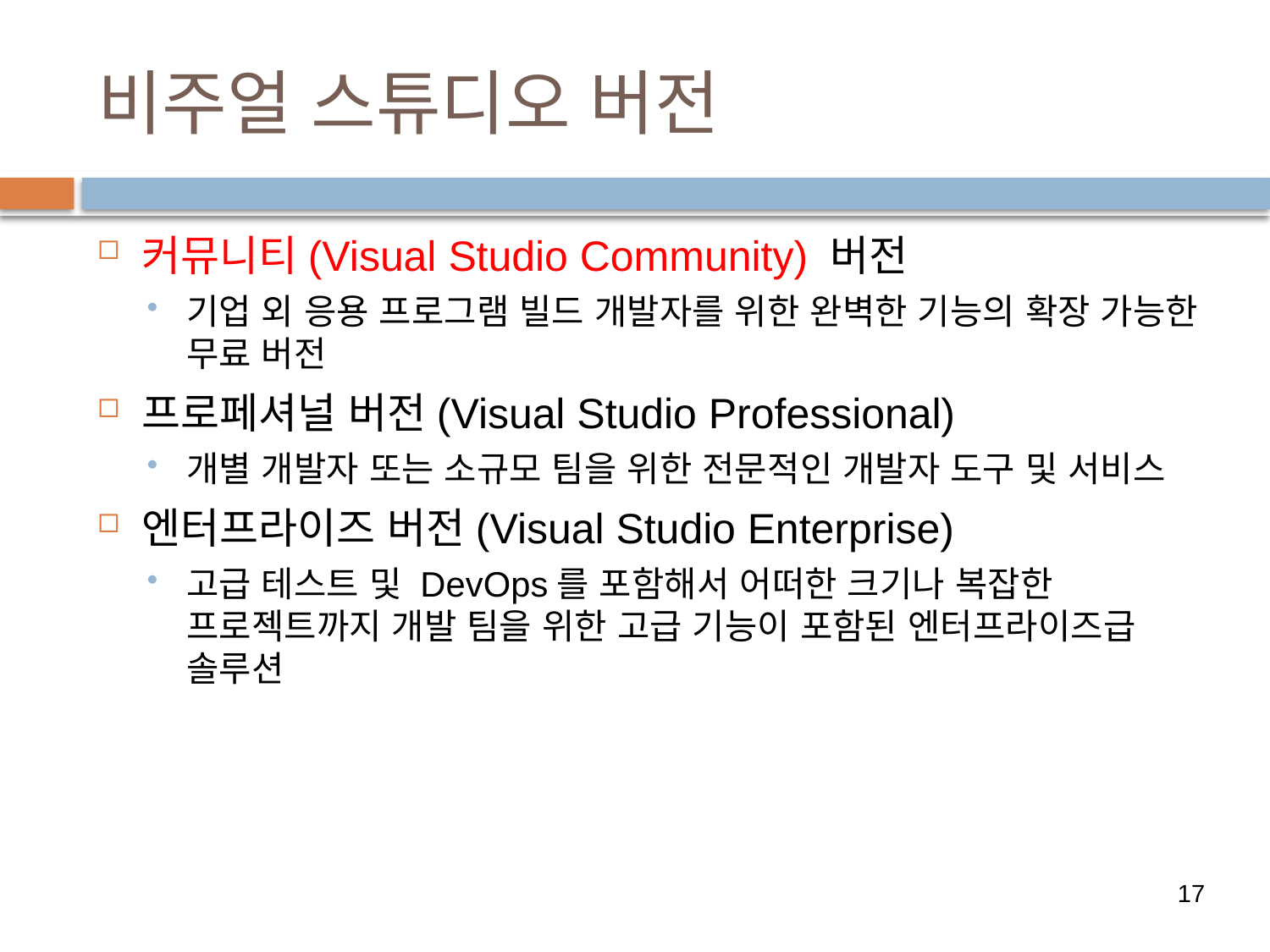

# 비주얼 스튜디오 버전
커뮤니티(Visual Studio Community) 버전
기업 외 응용 프로그램 빌드 개발자를 위한 완벽한 기능의 확장 가능한 무료 버전
프로페셔널 버전(Visual Studio Professional)
개별 개발자 또는 소규모 팀을 위한 전문적인 개발자 도구 및 서비스
엔터프라이즈 버전(Visual Studio Enterprise)
고급 테스트 및 DevOps를 포함해서 어떠한 크기나 복잡한 프로젝트까지 개발 팀을 위한 고급 기능이 포함된 엔터프라이즈급 솔루션
17